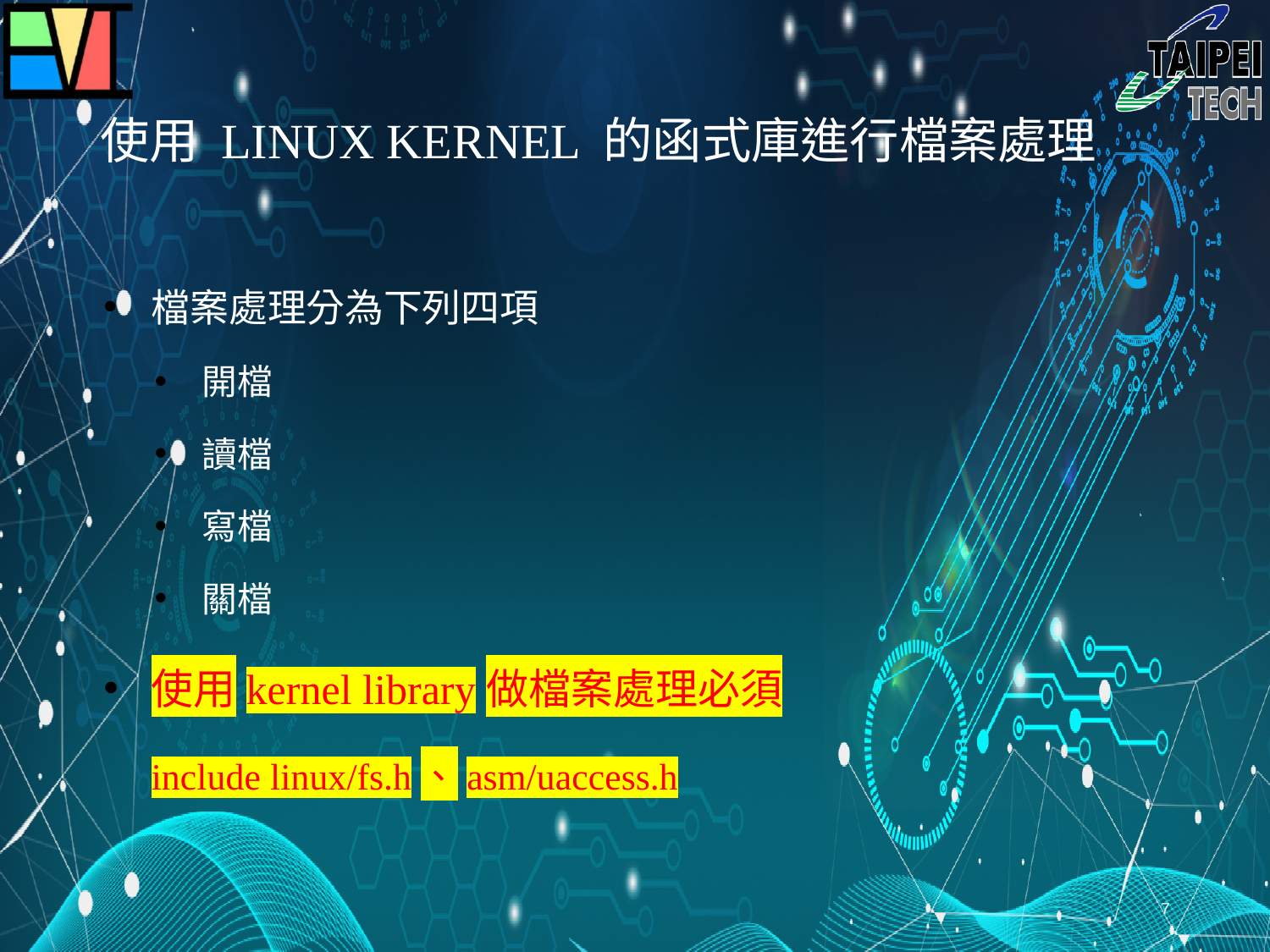

# 使用 LINUX KERNEL 的函式庫進行檔案處理
檔案處理分為下列四項
開檔
讀檔
寫檔
關檔
使用kernel library做檔案處理必須
include linux/fs.h、asm/uaccess.h
7